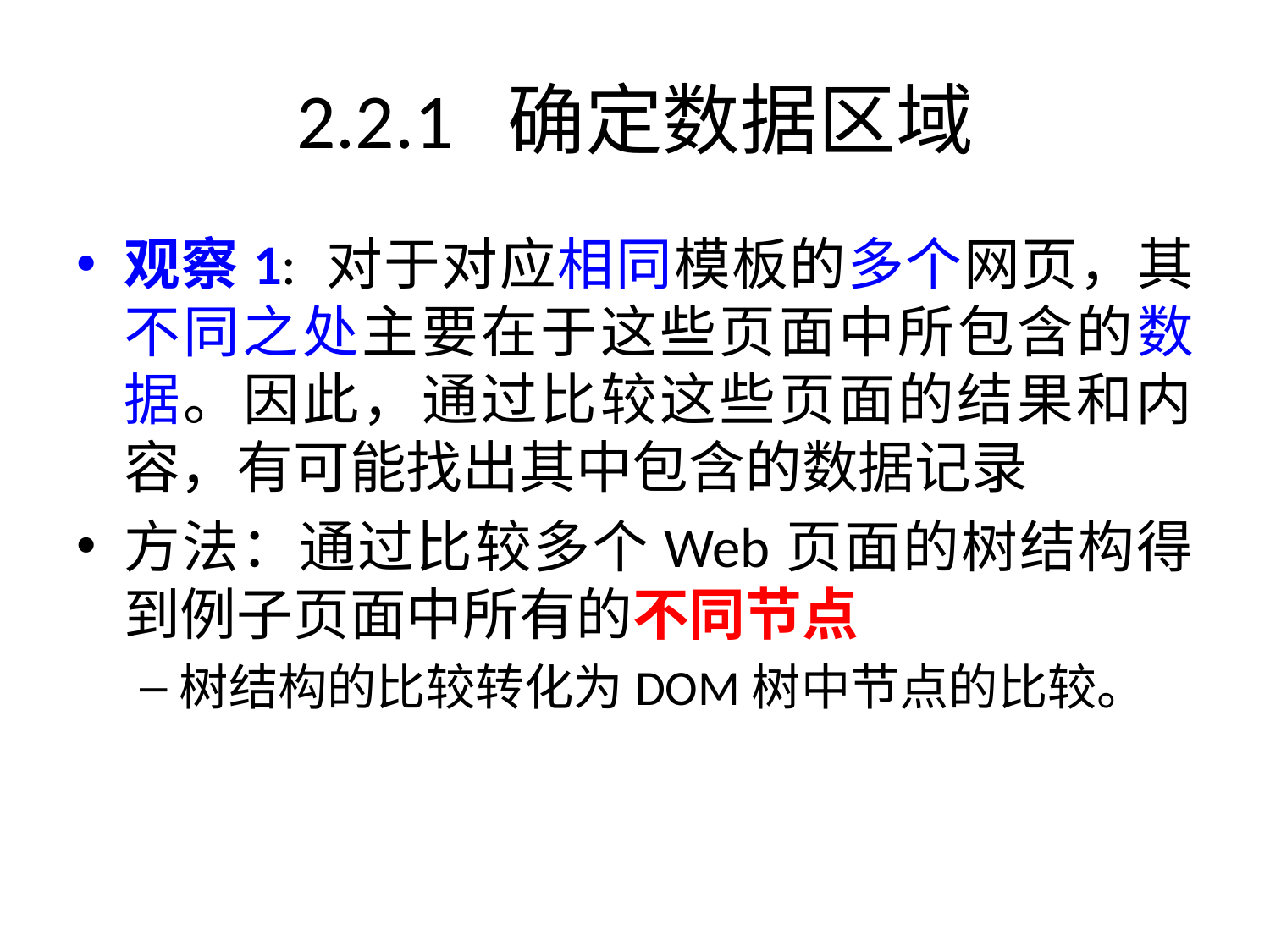

# 2.2.1  确定数据区域
观察1: 对于对应相同模板的多个网页，其不同之处主要在于这些页面中所包含的数据。因此，通过比较这些页面的结果和内容，有可能找出其中包含的数据记录
方法：通过比较多个Web页面的树结构得到例子页面中所有的不同节点
树结构的比较转化为DOM树中节点的比较。